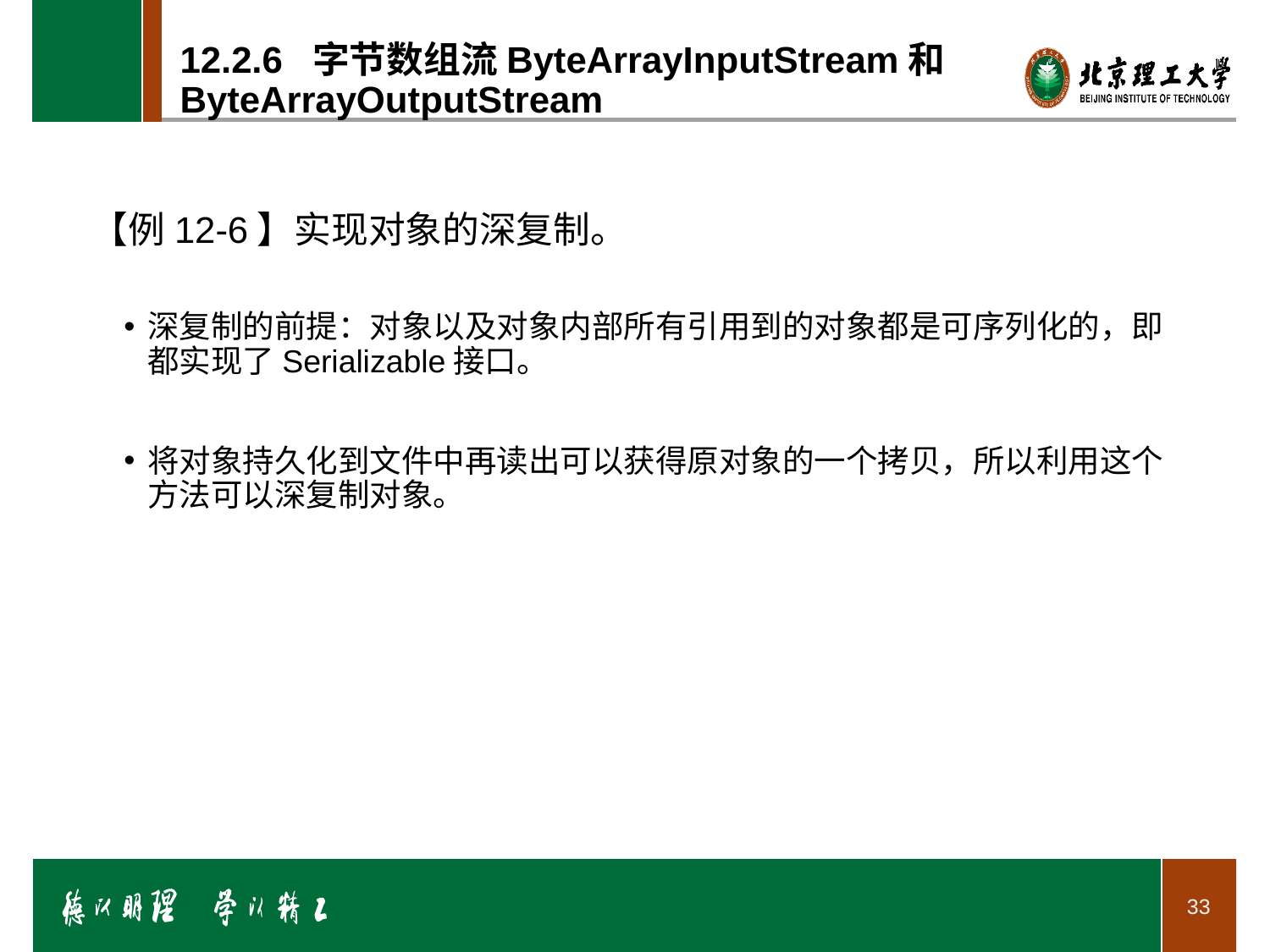

# 12.2.6  字节数组流ByteArrayInputStream和ByteArrayOutputStream
【例12-6】实现对象的深复制。

深复制的前提：对象以及对象内部所有引用到的对象都是可序列化的，即都实现了Serializable接口。

将对象持久化到文件中再读出可以获得原对象的一个拷贝，所以利用这个方法可以深复制对象。